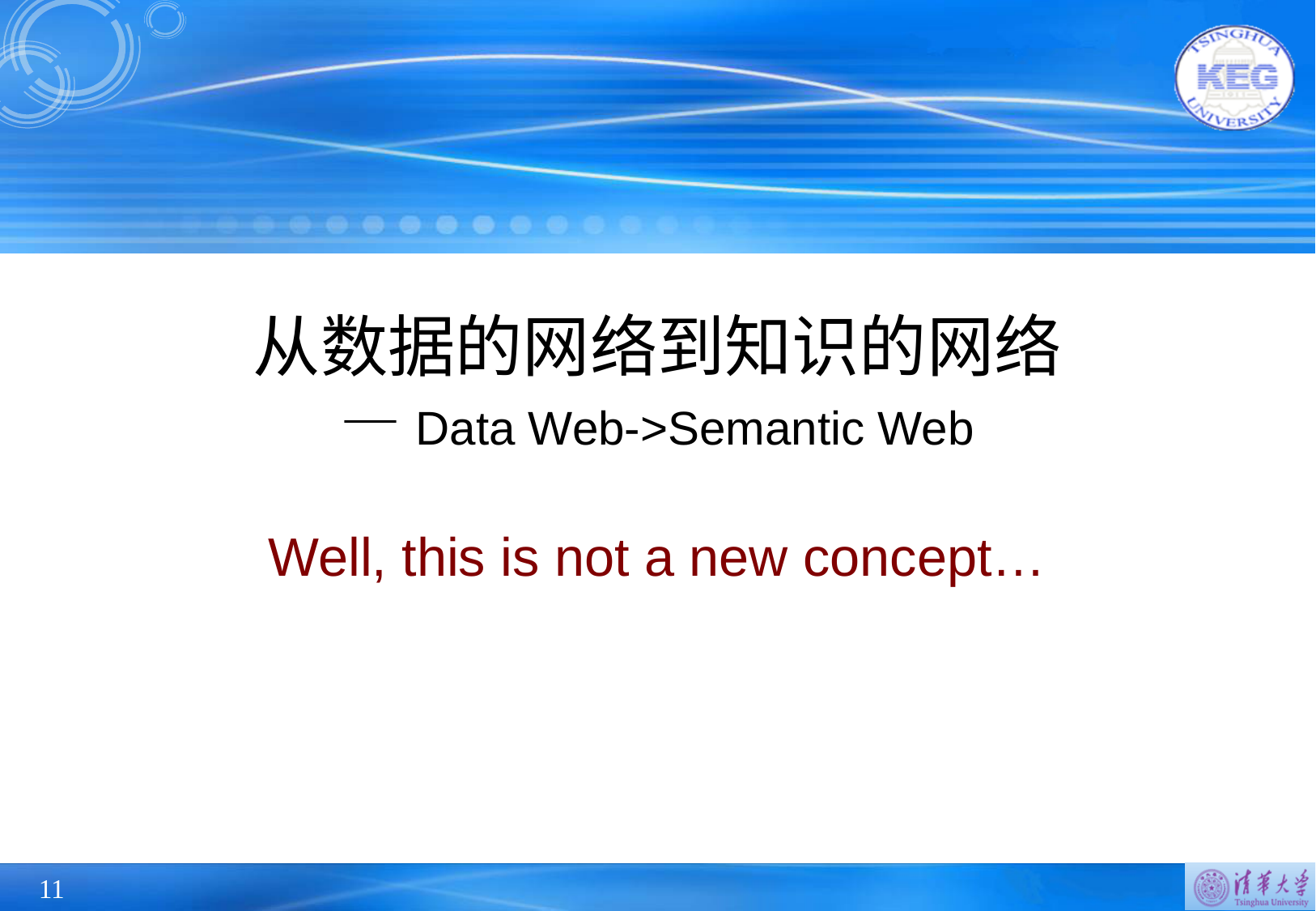

# 从数据的网络到知识的网络 —Data Web->Semantic Web
Well, this is not a new concept…